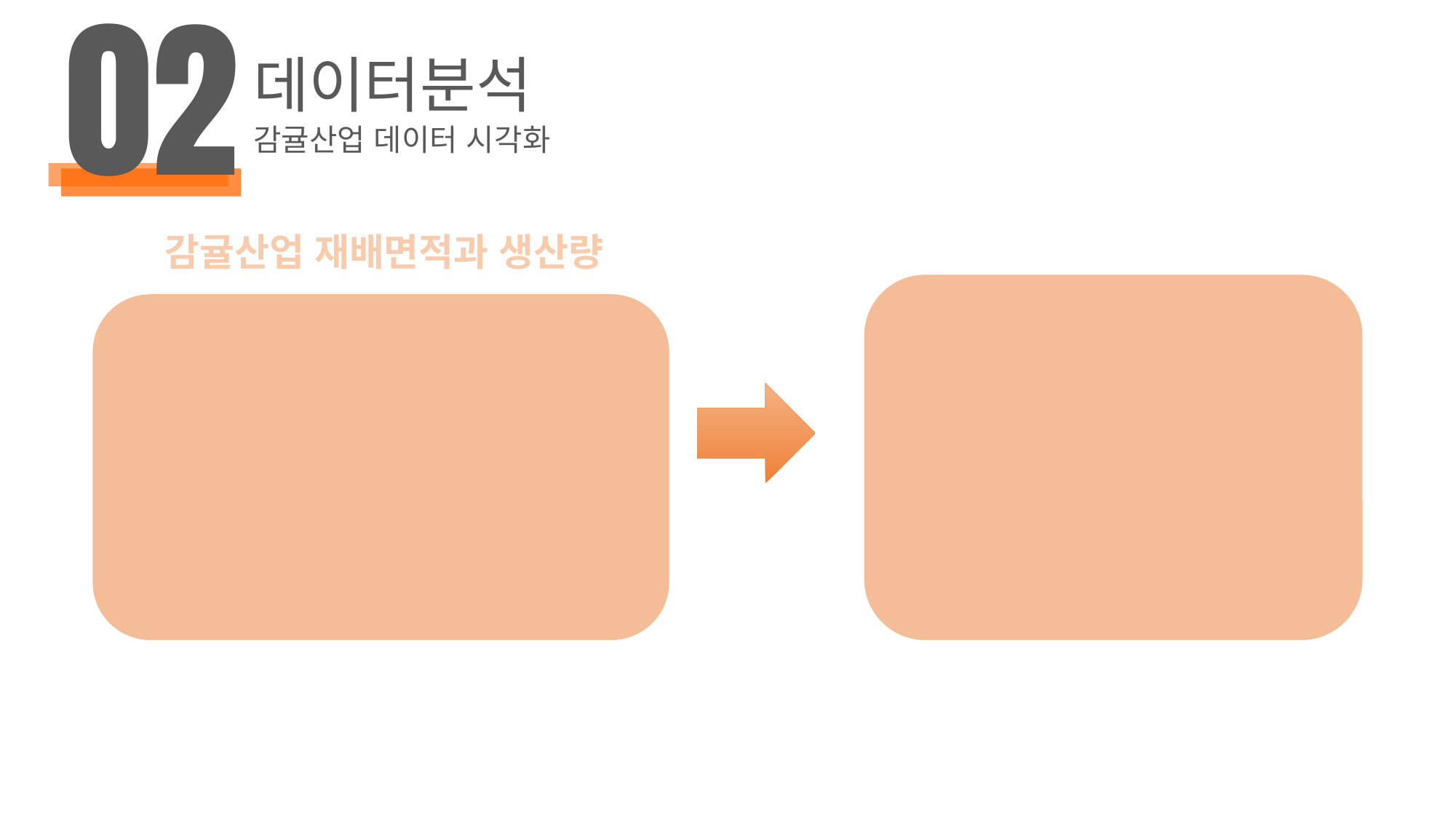

02
데이터분석

감귤산업 데이터 시각화
감귤산업 재배면적과 생산량